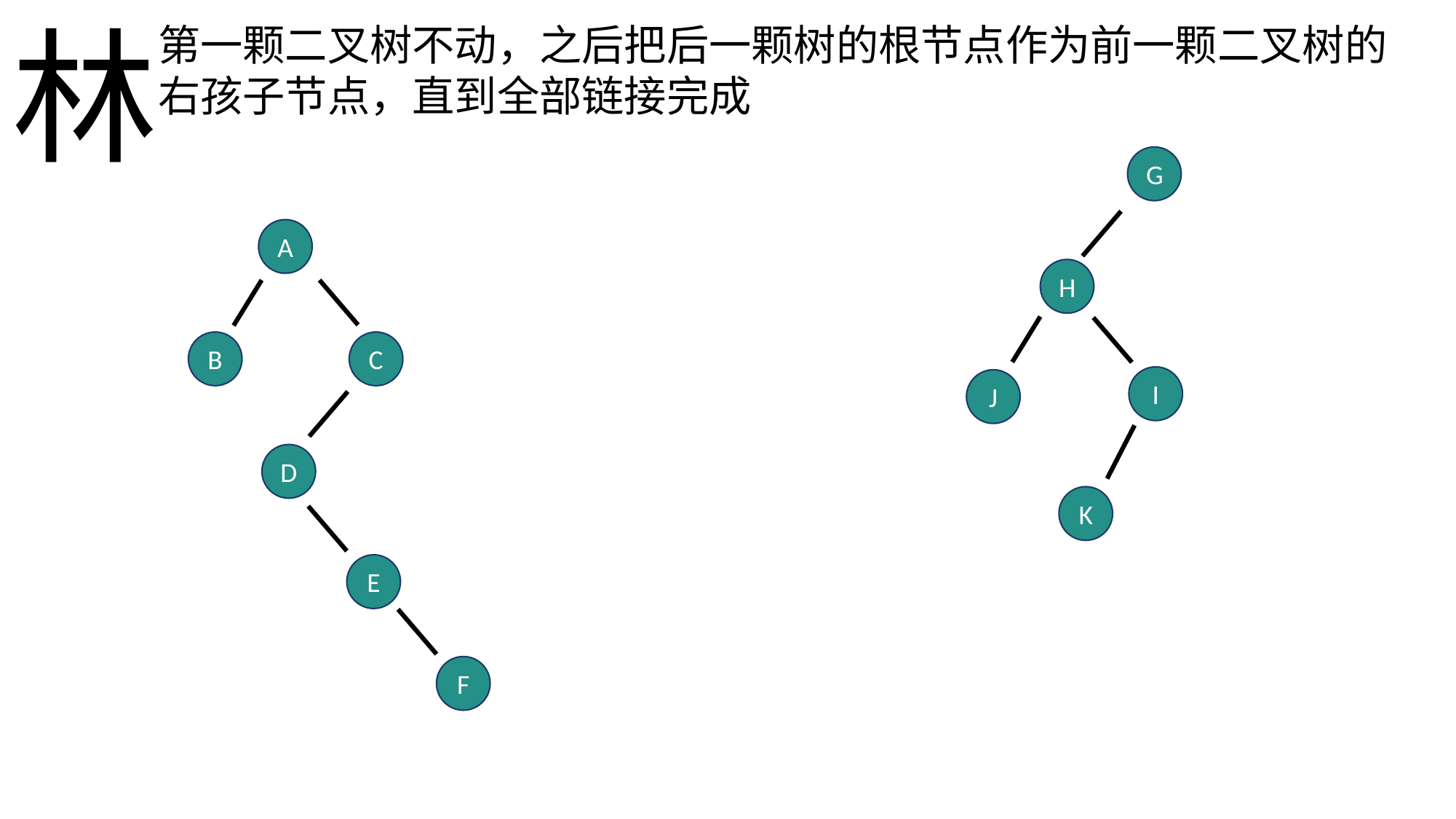

林
A
B
E
C
F
D
G
现在我给你一个森林，你能否把它转换为一个二叉树？
第一颗二叉树不动，之后把后一颗树的根节点作为前一颗二叉树的右孩子节点，直到全部链接完成
G
A
H
B
C
I
J
D
K
E
F